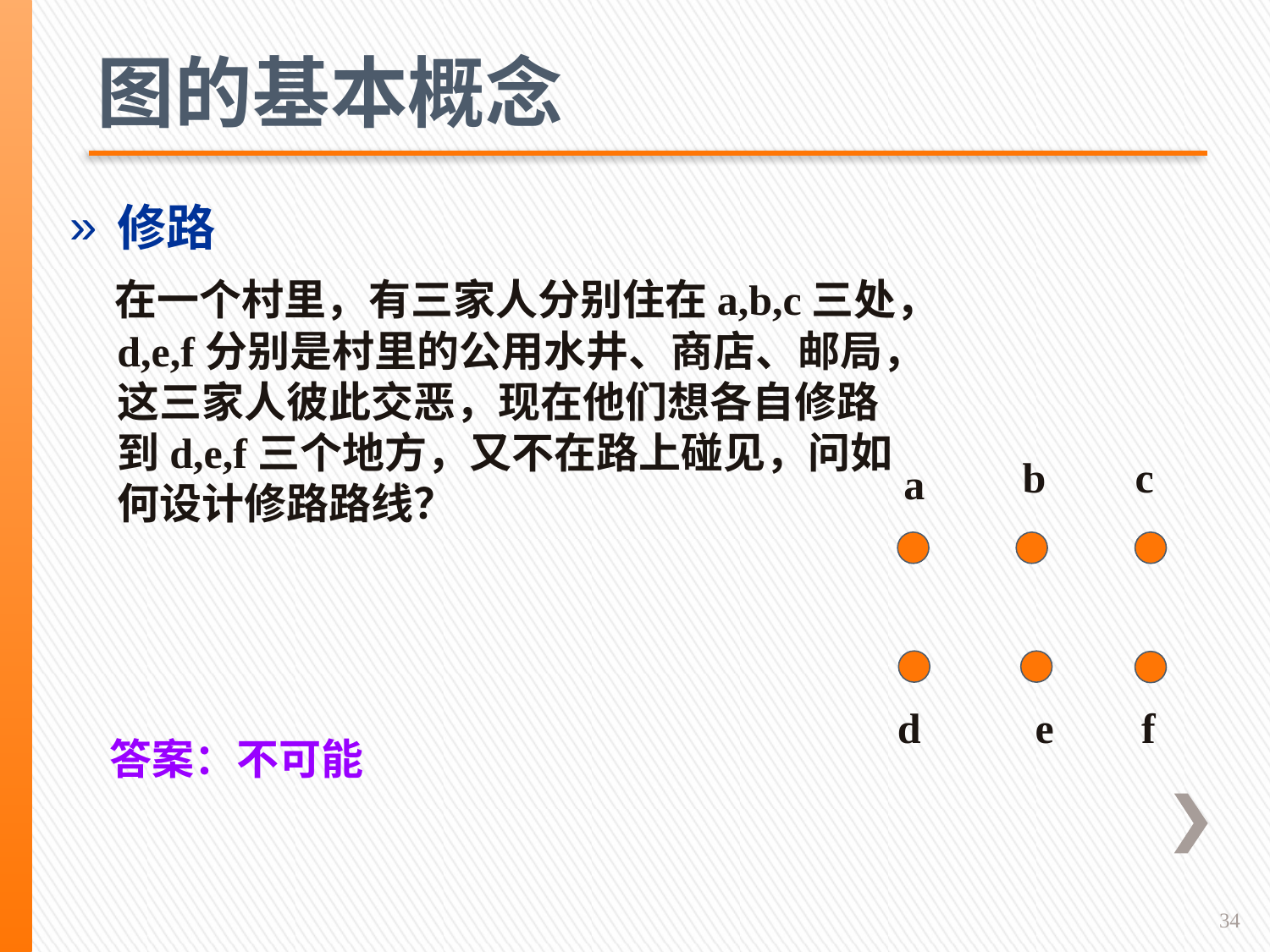

# 图的基本概念
修路
   在一个村里，有三家人分别住在a,b,c三处，d,e,f分别是村里的公用水井、商店、邮局，这三家人彼此交恶，现在他们想各自修路到d,e,f三个地方，又不在路上碰见，问如何设计修路路线？

b
c
a

d
e
f
答案：不可能
34